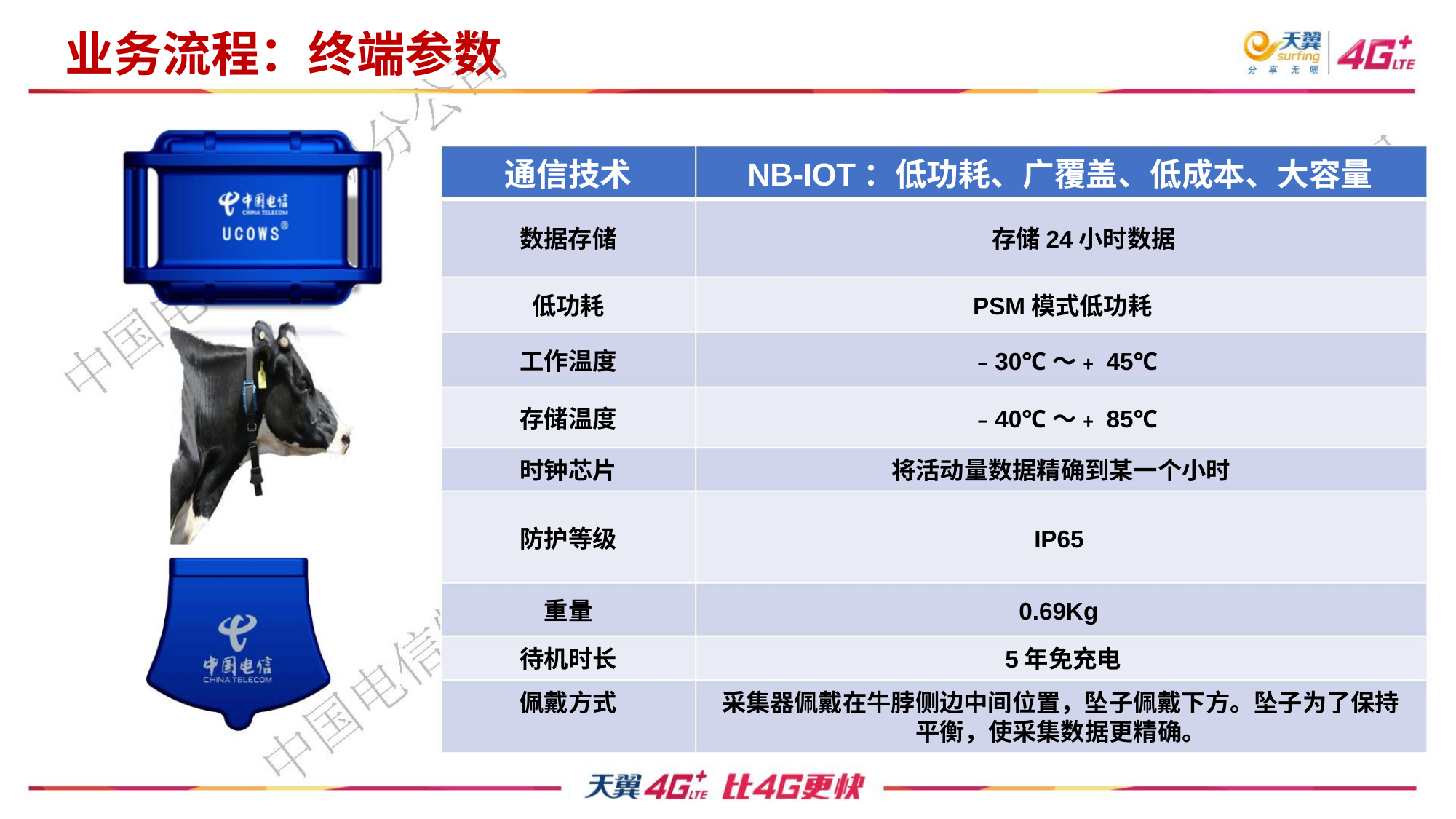

业务流程：终端参数
通信技术
NB-IOT：低功耗、广覆盖、低成本、大容量
数据存储
存储24小时数据
低功耗
PSM模式低功耗
工作温度
﹣30℃～﹢45℃
存储温度
时钟芯片
﹣40℃～﹢85℃
将活动量数据精确到某一个小时
防护等级
IP65
重量
0.69Kg
待机时长
佩戴方式
5年免充电
采集器佩戴在牛脖侧边中间位置，坠子佩戴下方。坠子为了保持
平衡，使采集数据更精确。